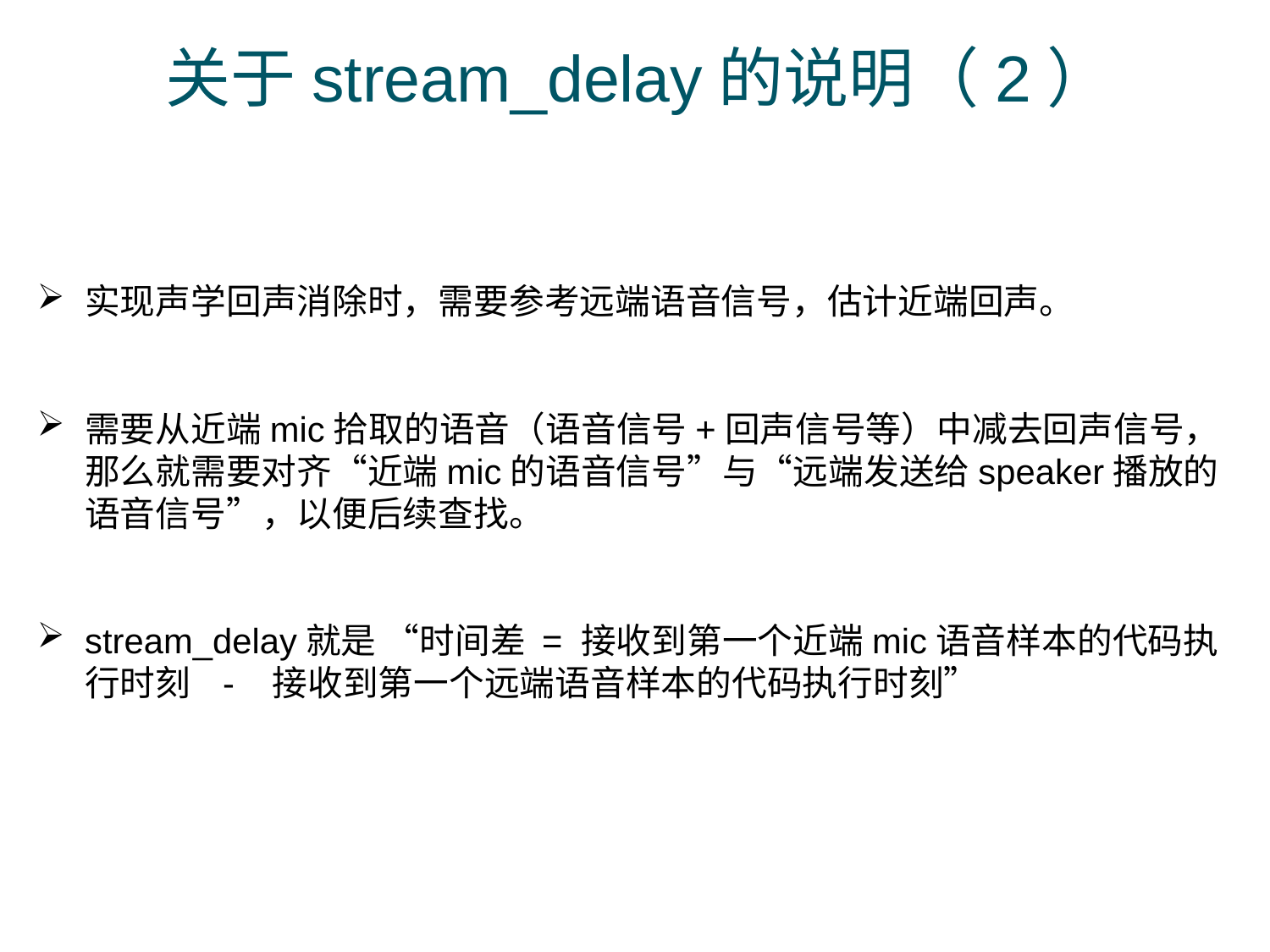

# 关于stream_delay的说明（2）

实现声学回声消除时，需要参考远端语音信号，估计近端回声。

需要从近端mic拾取的语音（语音信号+回声信号等）中减去回声信号，
     那么就需要对齐“近端mic的语音信号”与“远端发送给speaker播放的
     语音信号”，以便后续查找。

stream_delay就是 “时间差 = 接收到第一个近端mic语音样本的代码执行时刻   -   接收到第一个远端语音样本的代码执行时刻”